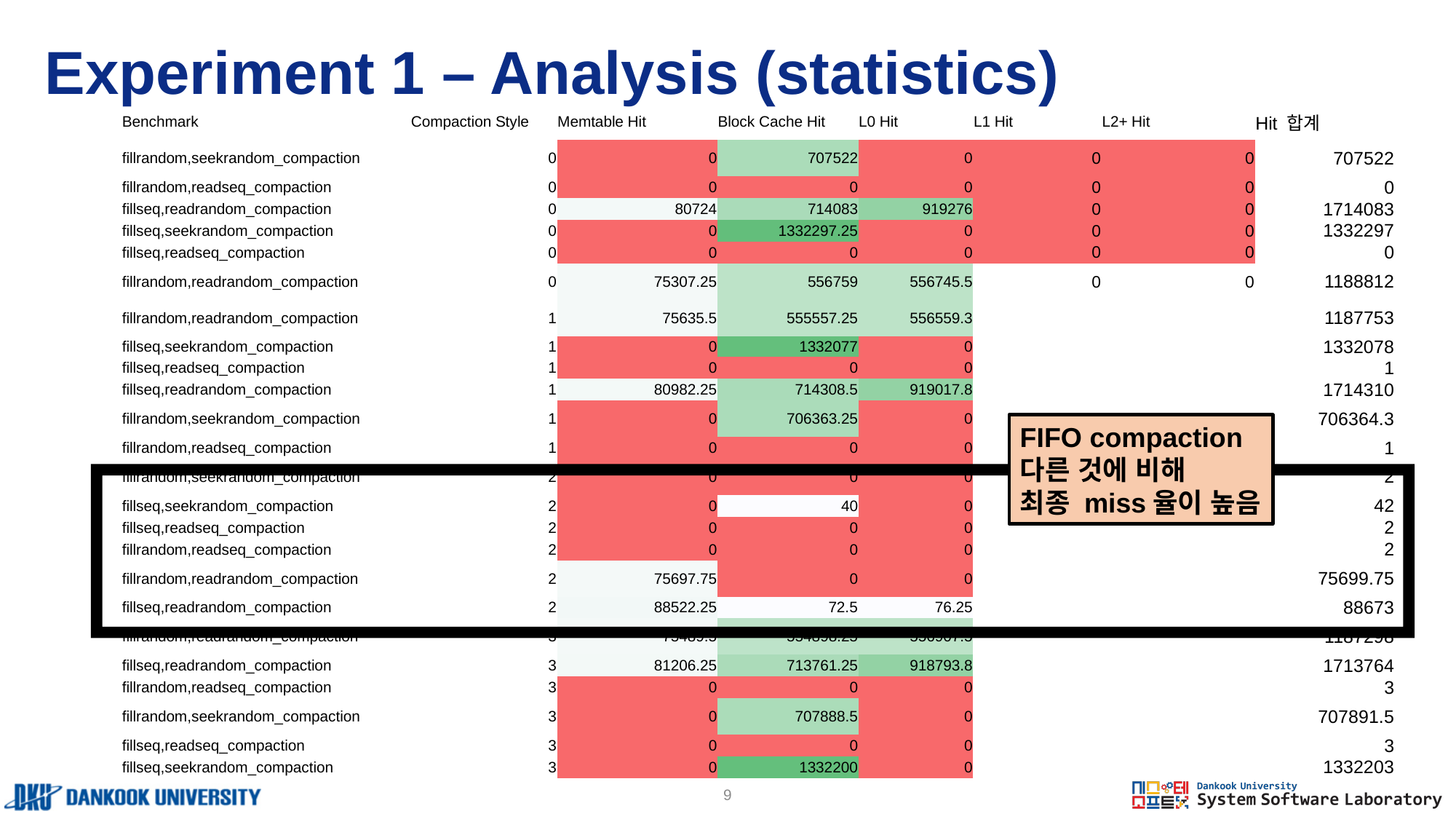

# Experiment 1 – Analysis (statistics)
| Benchmark | Compaction Style | Memtable Hit | Block Cache Hit | L0 Hit | L1 Hit | L2+ Hit | Hit 합계 |
| --- | --- | --- | --- | --- | --- | --- | --- |
| fillrandom,seekrandom\_compaction | 0 | 0 | 707522 | 0 | 0 | 0 | 707522 |
| fillrandom,readseq\_compaction | 0 | 0 | 0 | 0 | 0 | 0 | 0 |
| fillseq,readrandom\_compaction | 0 | 80724 | 714083 | 919276 | 0 | 0 | 1714083 |
| fillseq,seekrandom\_compaction | 0 | 0 | 1332297.25 | 0 | 0 | 0 | 1332297 |
| fillseq,readseq\_compaction | 0 | 0 | 0 | 0 | 0 | 0 | 0 |
| fillrandom,readrandom\_compaction | 0 | 75307.25 | 556759 | 556745.5 | 0 | 0 | 1188812 |
| fillrandom,readrandom\_compaction | 1 | 75635.5 | 555557.25 | 556559.3 |  |  | 1187753 |
| fillseq,seekrandom\_compaction | 1 | 0 | 1332077 | 0 |  |  | 1332078 |
| fillseq,readseq\_compaction | 1 | 0 | 0 | 0 |  |  | 1 |
| fillseq,readrandom\_compaction | 1 | 80982.25 | 714308.5 | 919017.8 |  |  | 1714310 |
| fillrandom,seekrandom\_compaction | 1 | 0 | 706363.25 | 0 |  |  | 706364.3 |
| fillrandom,readseq\_compaction | 1 | 0 | 0 | 0 |  |  | 1 |
| fillrandom,seekrandom\_compaction | 2 | 0 | 0 | 0 |  |  | 2 |
| fillseq,seekrandom\_compaction | 2 | 0 | 40 | 0 |  |  | 42 |
| fillseq,readseq\_compaction | 2 | 0 | 0 | 0 |  |  | 2 |
| fillrandom,readseq\_compaction | 2 | 0 | 0 | 0 |  |  | 2 |
| fillrandom,readrandom\_compaction | 2 | 75697.75 | 0 | 0 |  |  | 75699.75 |
| fillseq,readrandom\_compaction | 2 | 88522.25 | 72.5 | 76.25 |  |  | 88673 |
| fillrandom,readrandom\_compaction | 3 | 75489.5 | 554898.25 | 556907.5 |  |  | 1187298 |
| fillseq,readrandom\_compaction | 3 | 81206.25 | 713761.25 | 918793.8 |  |  | 1713764 |
| fillrandom,readseq\_compaction | 3 | 0 | 0 | 0 |  |  | 3 |
| fillrandom,seekrandom\_compaction | 3 | 0 | 707888.5 | 0 |  |  | 707891.5 |
| fillseq,readseq\_compaction | 3 | 0 | 0 | 0 |  |  | 3 |
| fillseq,seekrandom\_compaction | 3 | 0 | 1332200 | 0 |  |  | 1332203 |
FIFO compaction
다른 것에 비해
최종 miss율이 높음

9